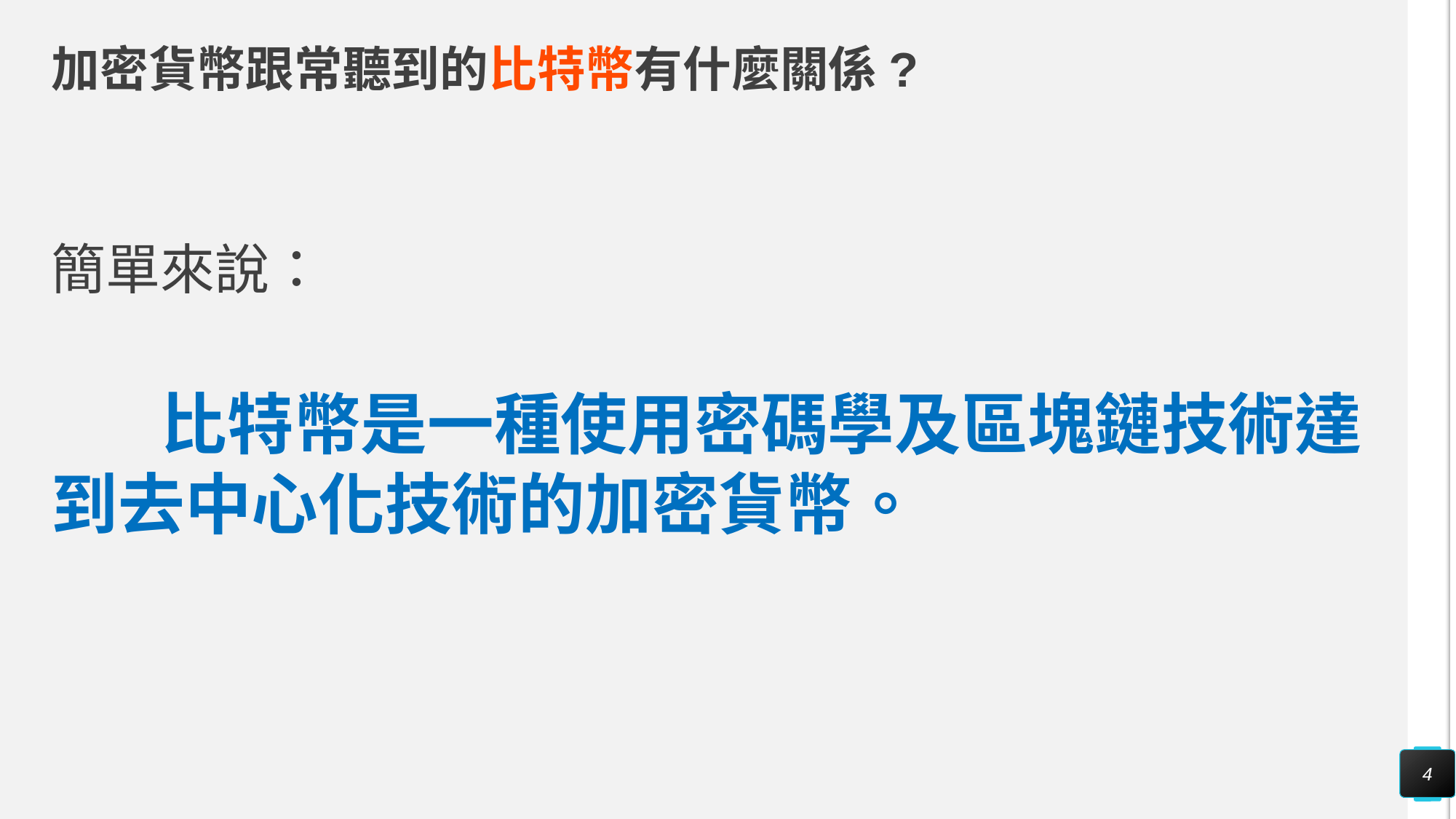

加密貨幣跟常聽到的比特幣有什麼關係?
簡單來說：

	比特幣是一種使用密碼學及區塊鏈技術達到去中心化技術的加密貨幣。

4